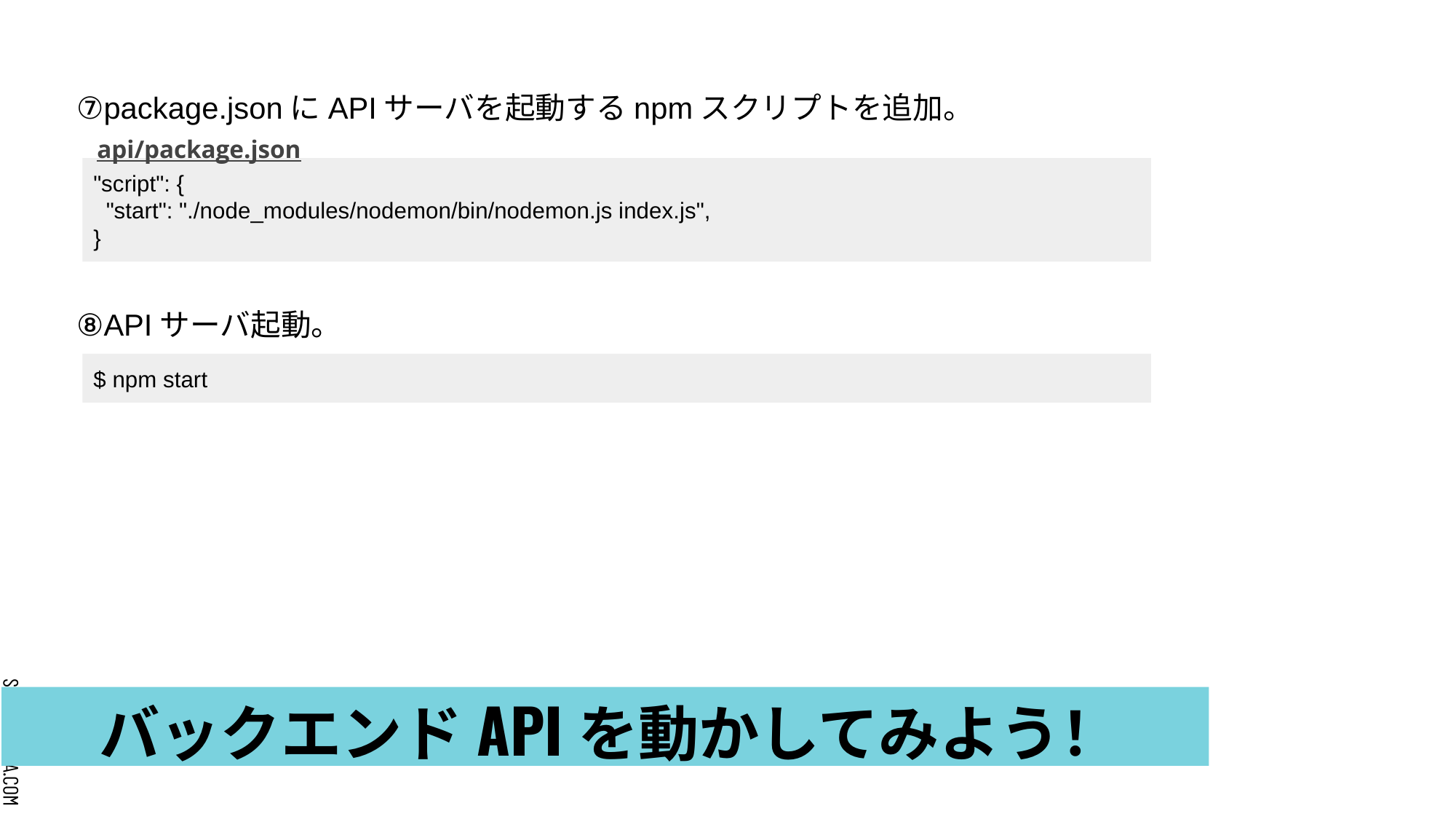

⑦package.jsonにAPIサーバを起動するnpmスクリプトを追加。
api/package.json
"script": {
  "start": "./node_modules/nodemon/bin/nodemon.js index.js",
}
⑧APIサーバ起動。
$ npm start
# バックエンドAPIを動かしてみよう！